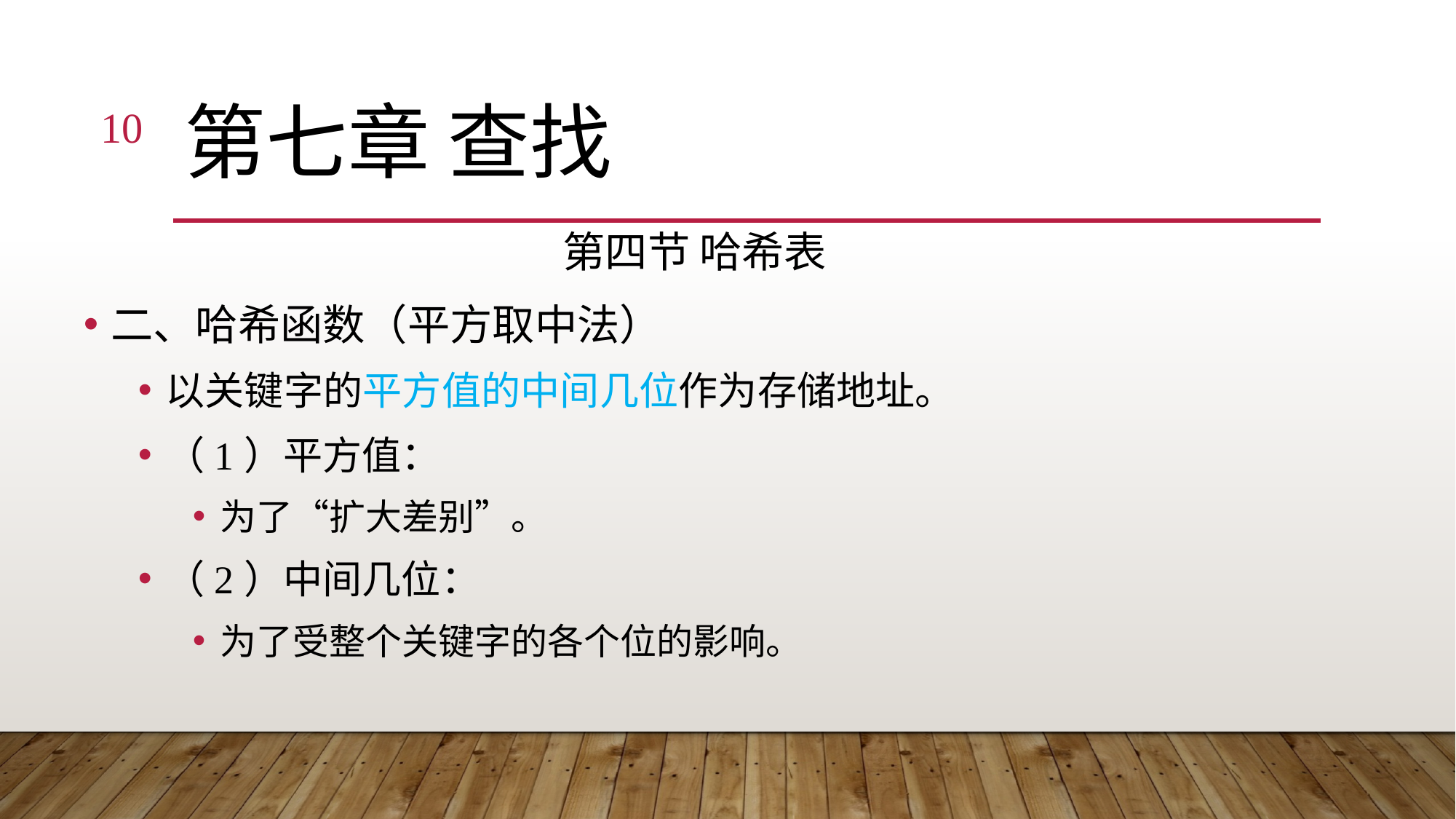

10
# 第七章 查找
第四节 哈希表
二、哈希函数（平方取中法）
以关键字的平方值的中间几位作为存储地址。
（1）平方值：
为了“扩大差别”。
（2）中间几位：
为了受整个关键字的各个位的影响。